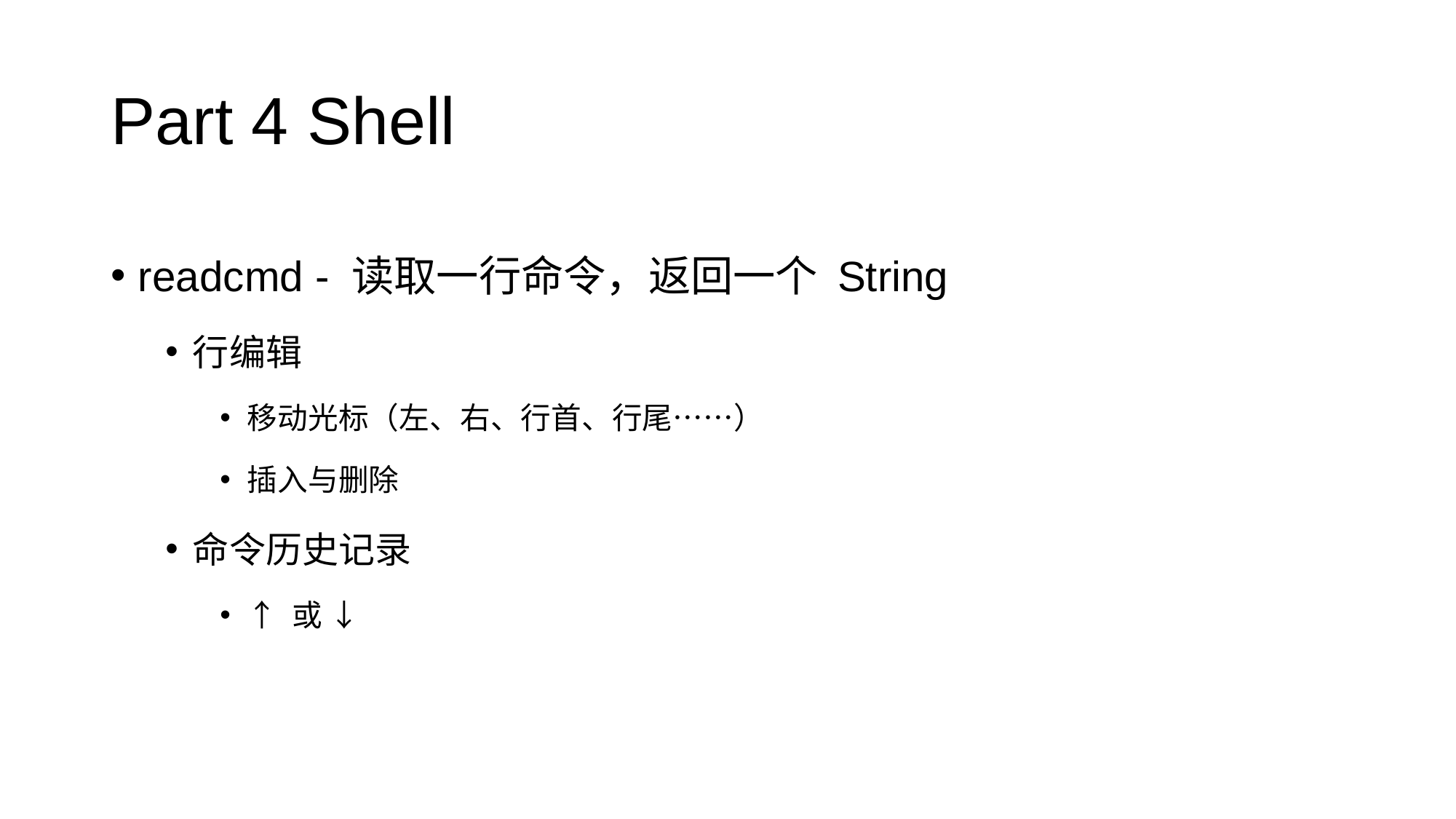

# Part 4 Shell
readcmd - 读取一行命令，返回一个 String
行编辑
移动光标（左、右、行首、行尾……）
插入与删除
命令历史记录
↑ 或 ↓